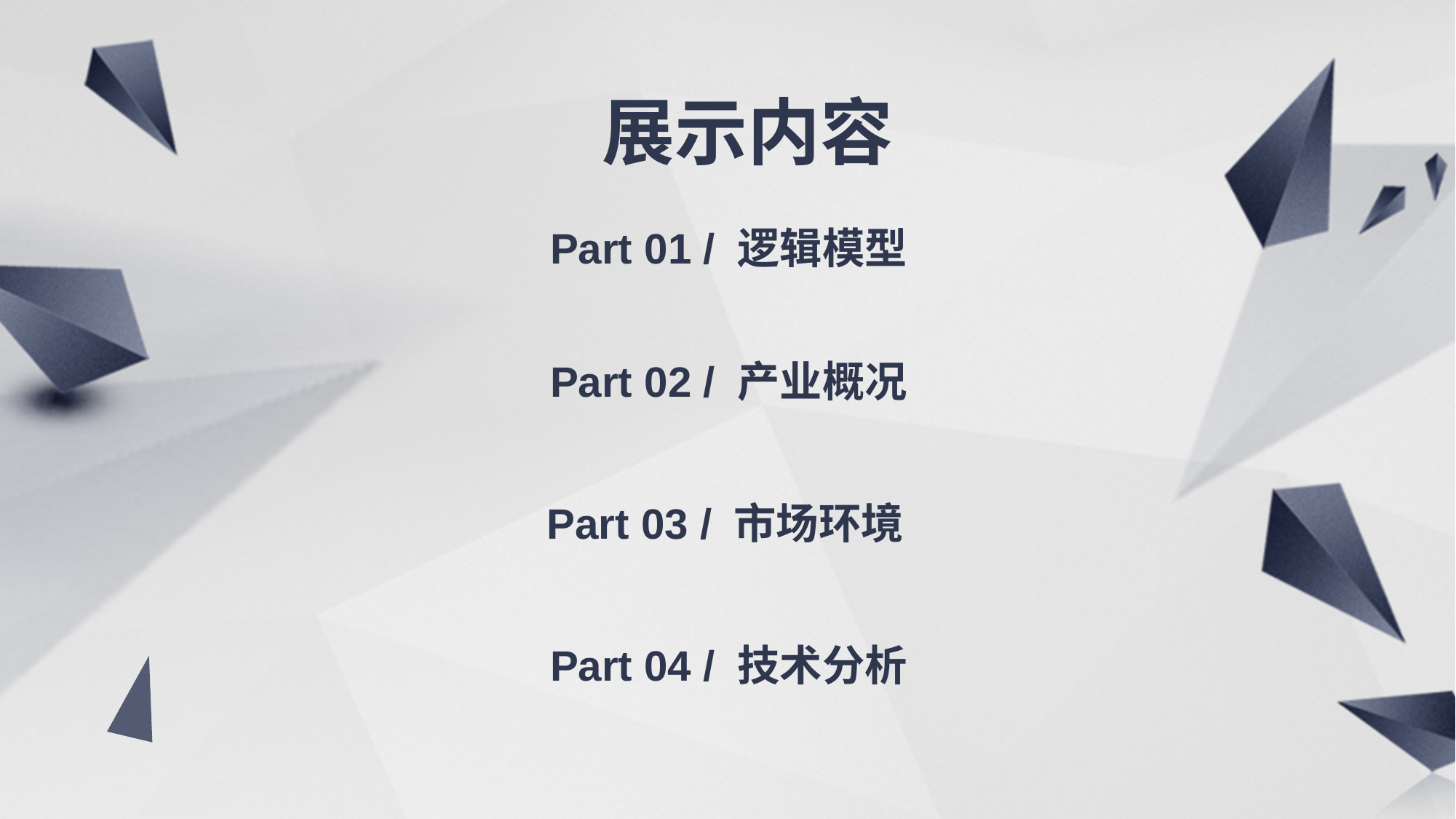

展示内容
Part 01 / 逻辑模型
Part 02 / 产业概况
Part 03 / 市场环境
Part 04 / 技术分析